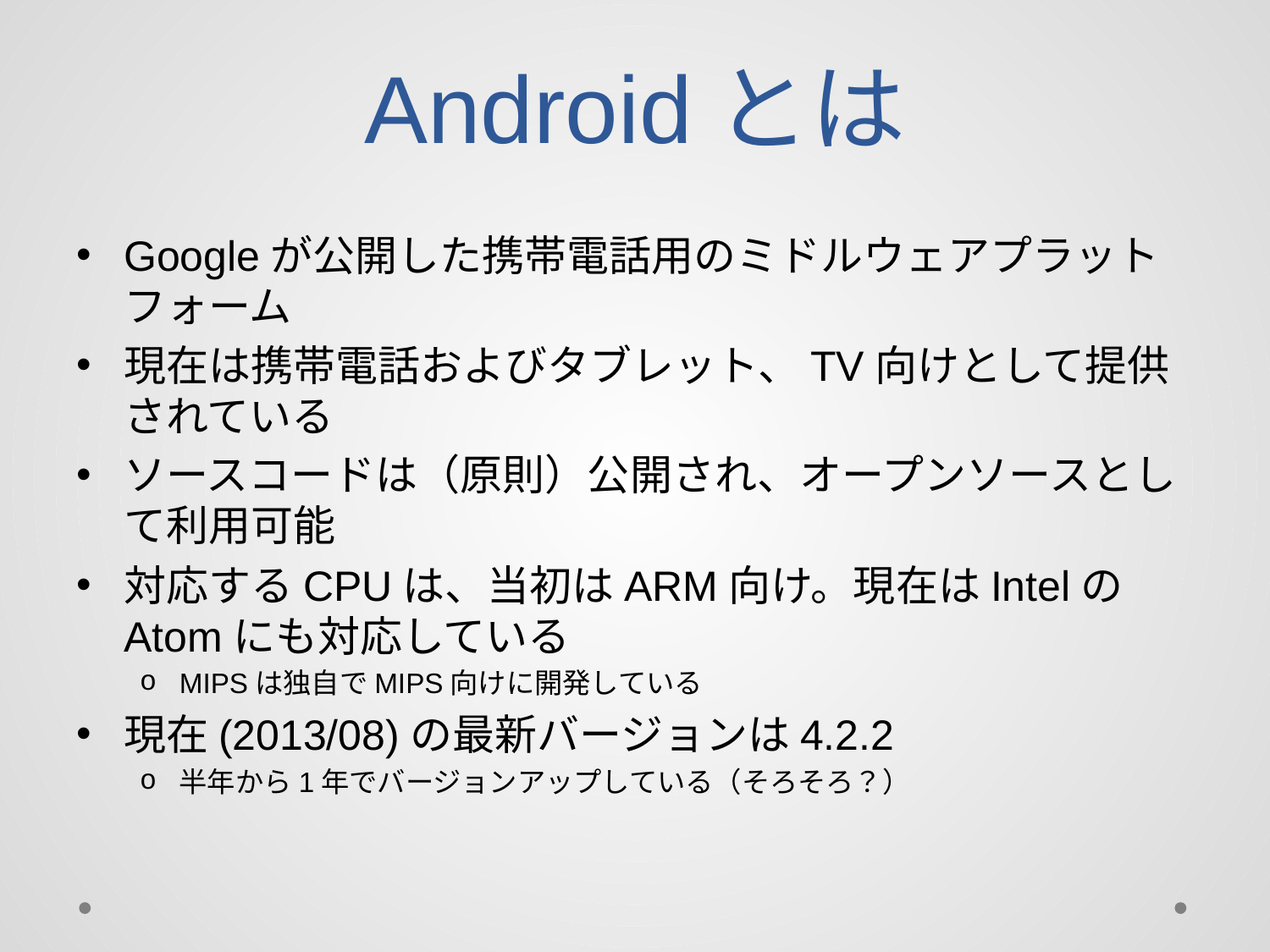

# Androidとは
Googleが公開した携帯電話用のミドルウェアプラットフォーム
現在は携帯電話およびタブレット、TV向けとして提供されている
ソースコードは（原則）公開され、オープンソースとして利用可能
対応するCPUは、当初はARM向け。現在はIntelのAtomにも対応している
MIPSは独自でMIPS向けに開発している
現在(2013/08)の最新バージョンは4.2.2
半年から1年でバージョンアップしている（そろそろ？）